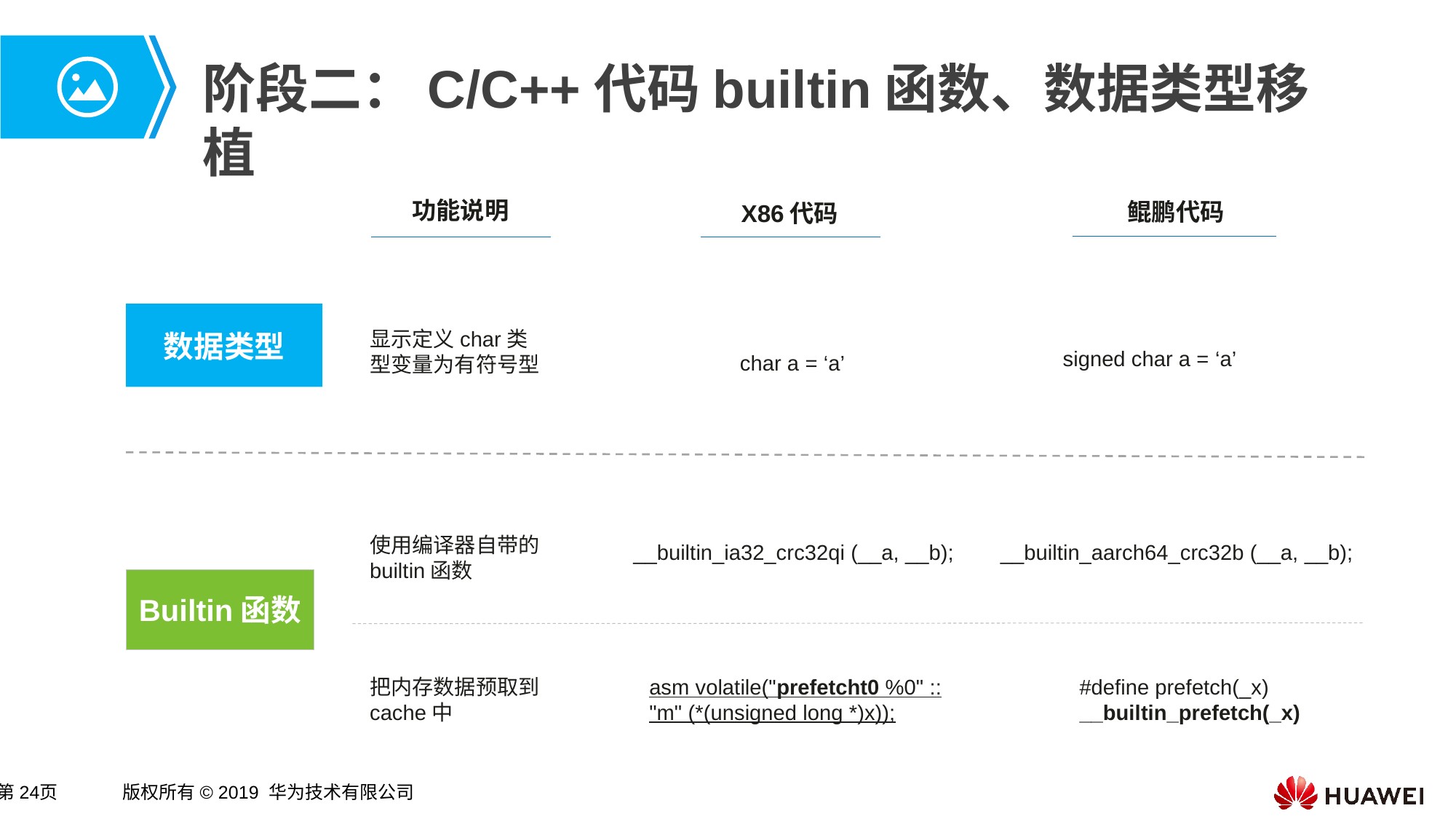

# 阶段二：C/C++代码builtin函数、数据类型移植
功能说明
鲲鹏代码
X86代码

数据类型
显示定义char类型变量为有符号型
signed char a = ‘a’
char a = ‘a’
使用编译器自带的builtin函数
__builtin_ia32_crc32qi (__a, __b);
__builtin_aarch64_crc32b (__a, __b);
Builtin函数
把内存数据预取到cache中
asm volatile("prefetcht0 %0" :: "m" (*(unsigned long *)x));
#define prefetch(_x)
__builtin_prefetch(_x)